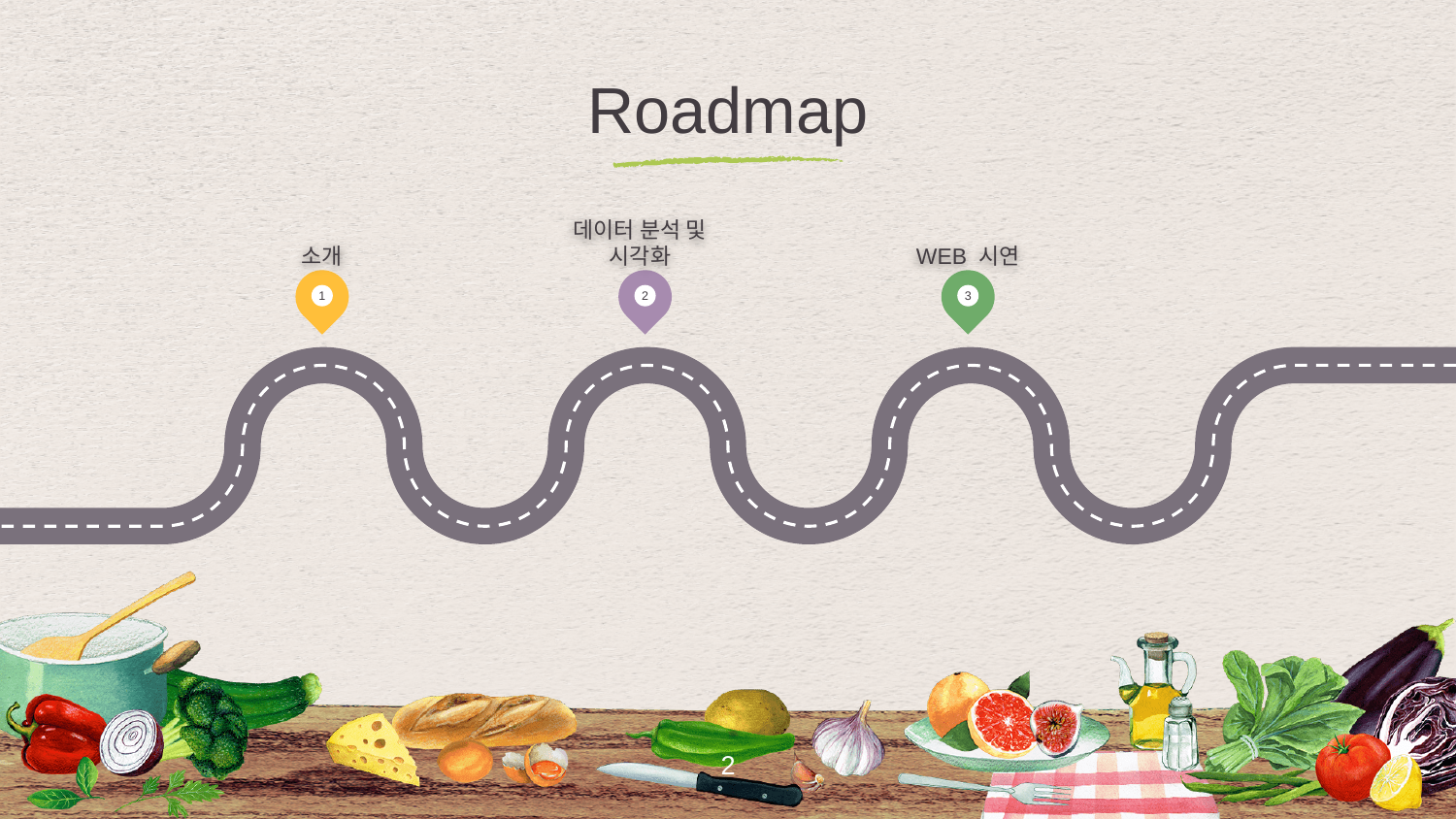

# Roadmap
소개
데이터 분석 및
시각화
WEB 시연

1

2

3

2